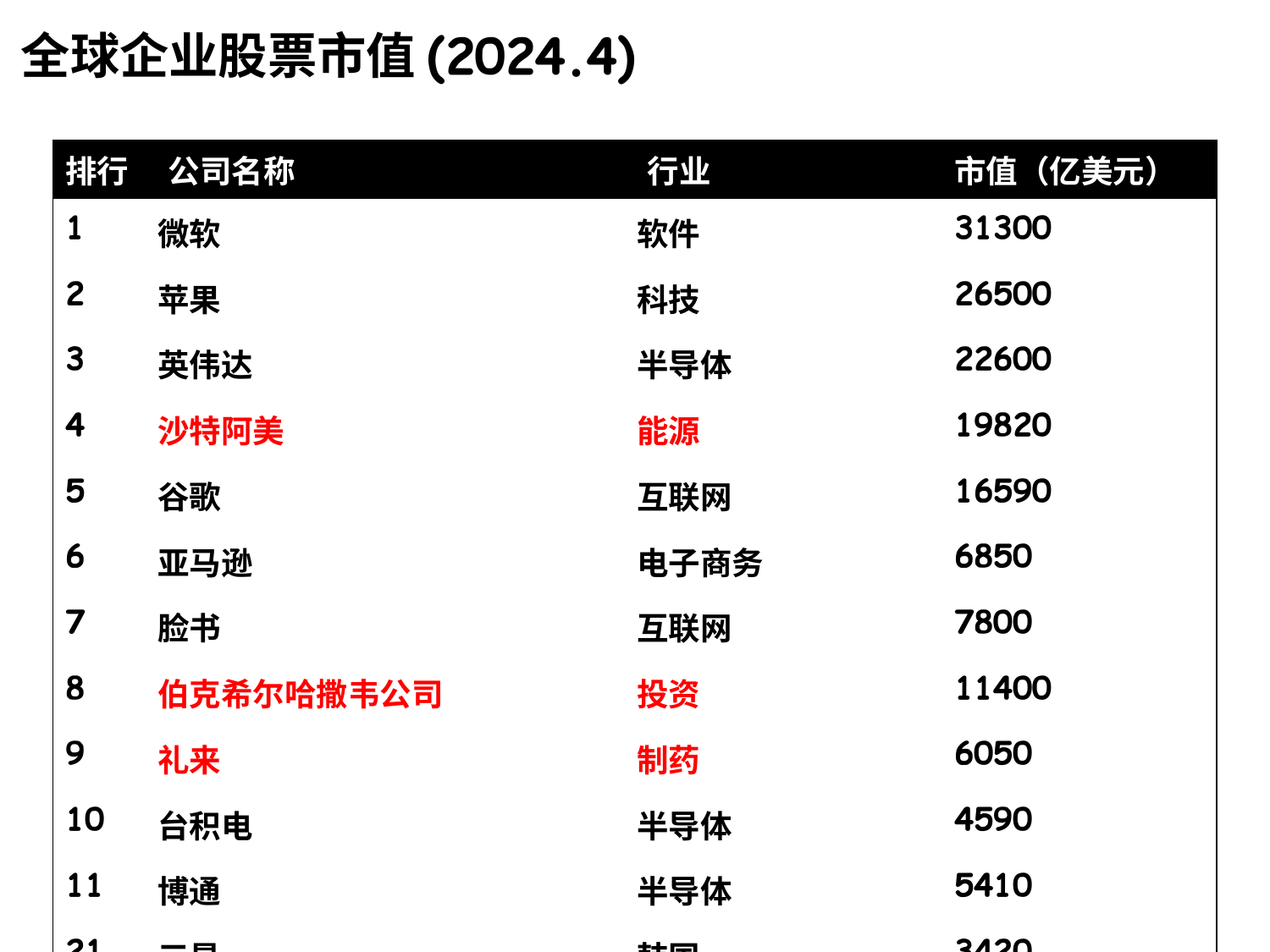

# 全球企业股票市值(2024.4)
| 排行 | 公司名称 | 行业 | 市值（亿美元） |
| --- | --- | --- | --- |
| 1 | 微软 | 软件 | 31300 |
| 2 | 苹果 | 科技 | 26500 |
| 3 | 英伟达 | 半导体 | 22600 |
| 4 | 沙特阿美 | 能源 | 19820 |
| 5 | 谷歌 | 互联网 | 16590 |
| 6 | 亚马逊 | 电子商务 | 6850 |
| 7 | 脸书 | 互联网 | 7800 |
| 8 | 伯克希尔哈撒韦公司 | 投资 | 11400 |
| 9 | 礼来 | 制药 | 6050 |
| 10 | 台积电 | 半导体 | 4590 |
| 11 | 博通 | 半导体 | 5410 |
| 21 | 三星 | 韩国 | 3420 |
| 26 | 腾讯 | 中国 | 2950 |